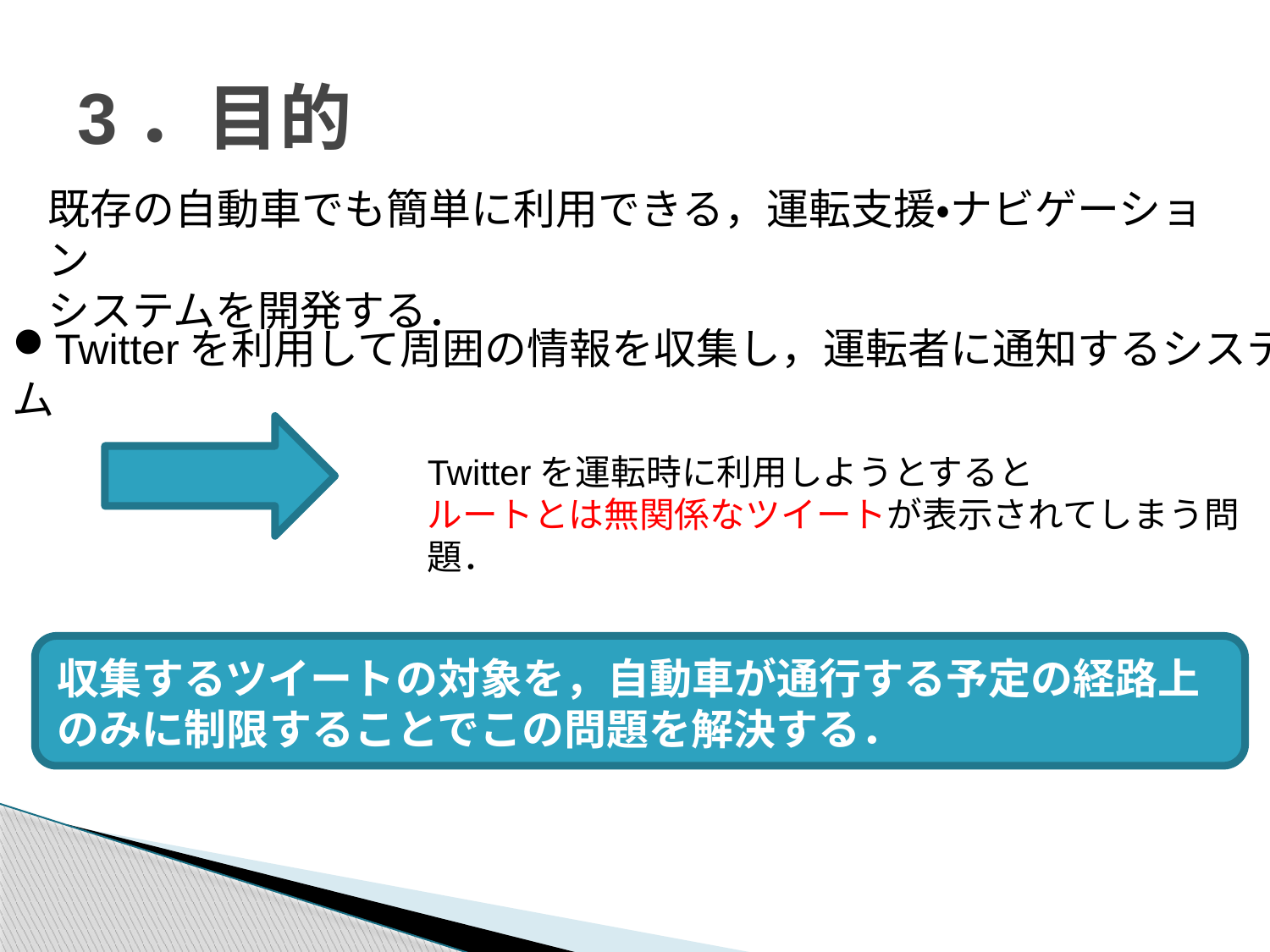

# 3．目的
既存の自動車でも簡単に利用できる，運転支援・ナビゲーション
システムを開発する．

Twitterを利用して周囲の情報を収集し，運転者に通知するシステム

Twitterを運転時に利用しようとすると
ルートとは無関係なツイートが表示されてしまう問題．

収集するツイートの対象を，自動車が通行する予定の経路上のみに制限することでこの問題を解決する．